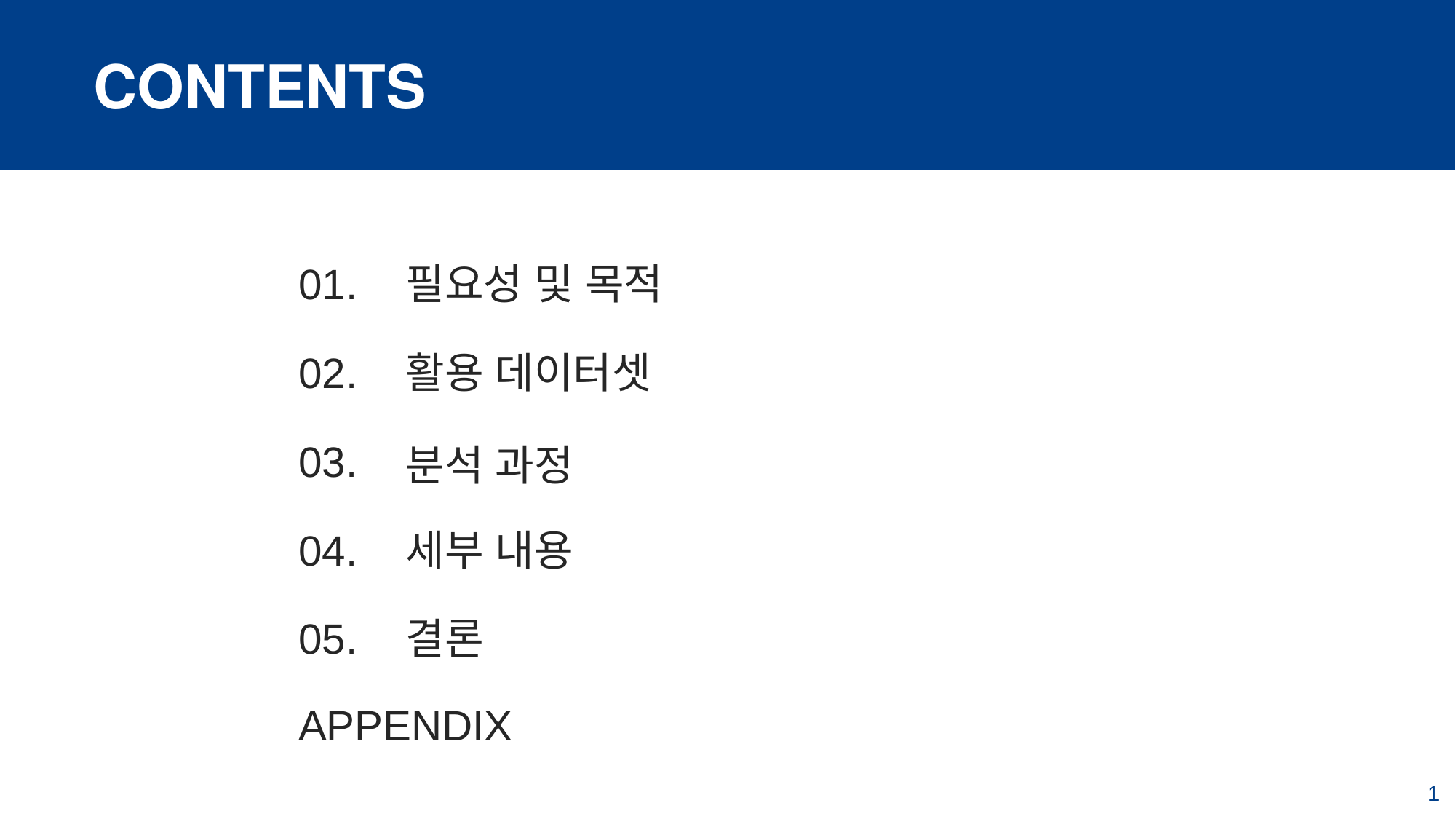

CONTENTS
01.
필요성 및 목적
02.
활용 데이터셋
03.
분석 과정
04.
세부 내용
05.
결론
APPENDIX

1